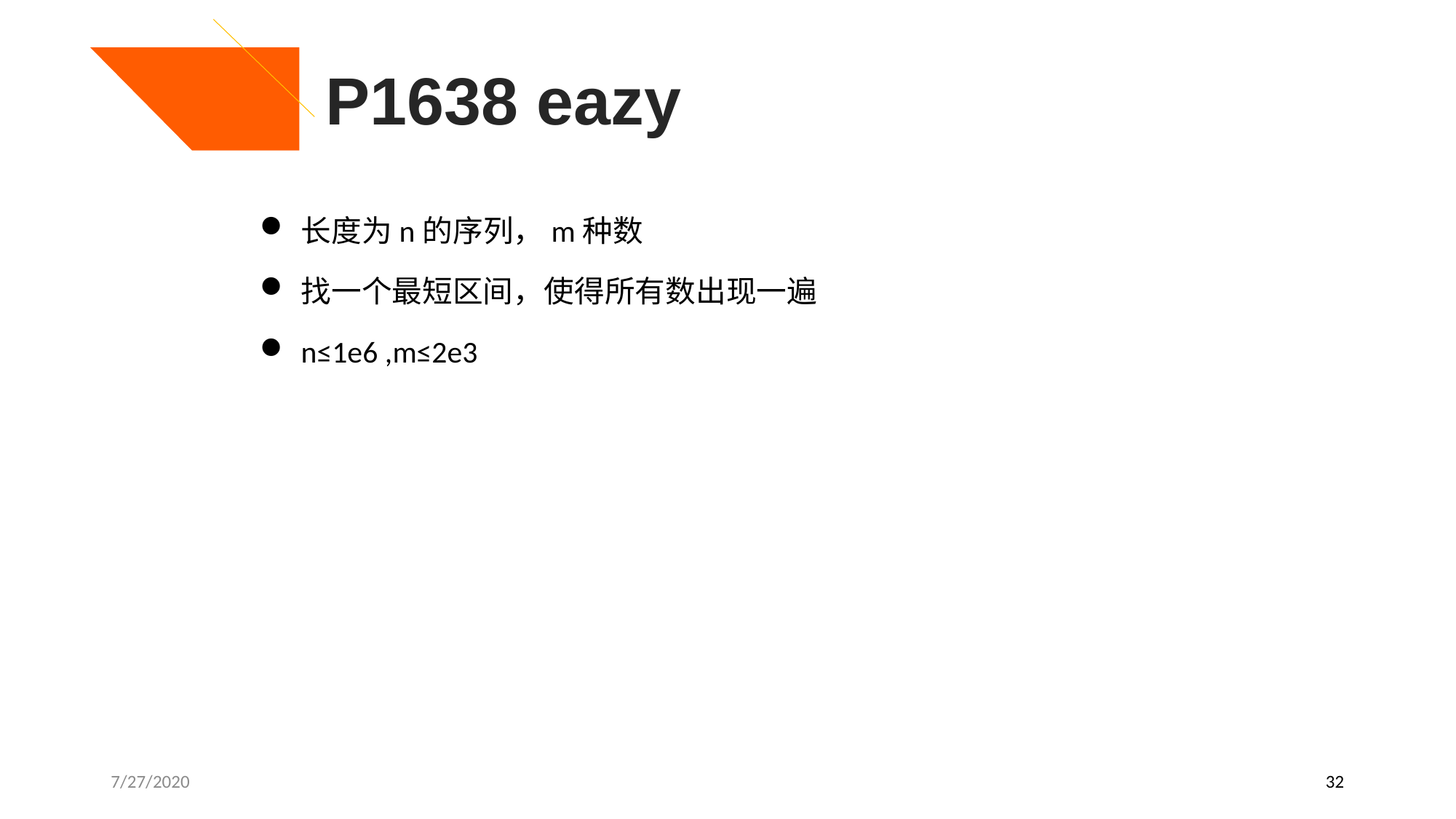

P1638 eazy
长度为n的序列，m种数
找一个最短区间，使得所有数出现一遍
n≤1e6 ,m≤2e3
7/27/2020
32